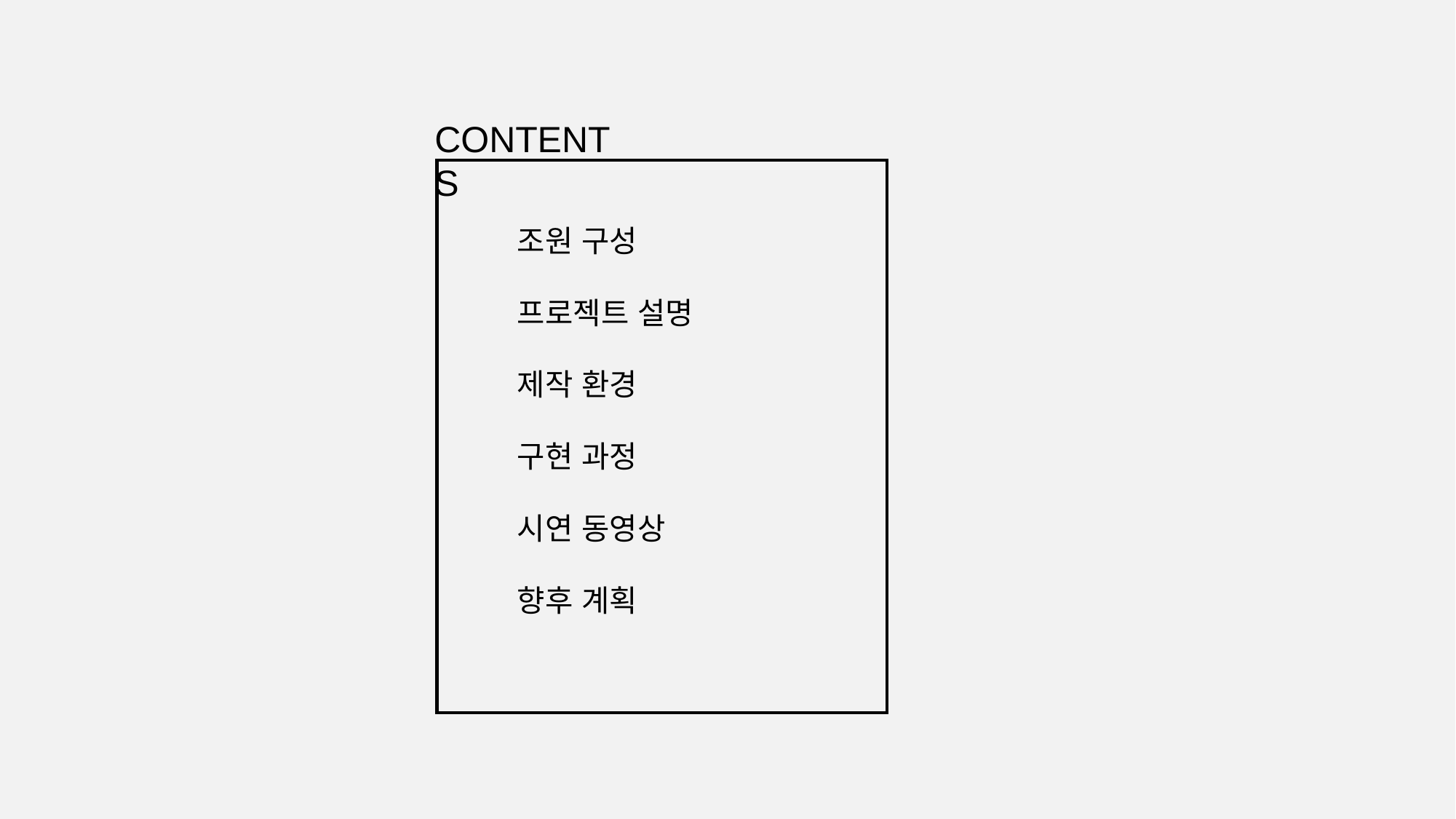

CONTENTS

조원 구성
프로젝트 설명
제작 환경
구현 과정
시연 동영상
향후 계획